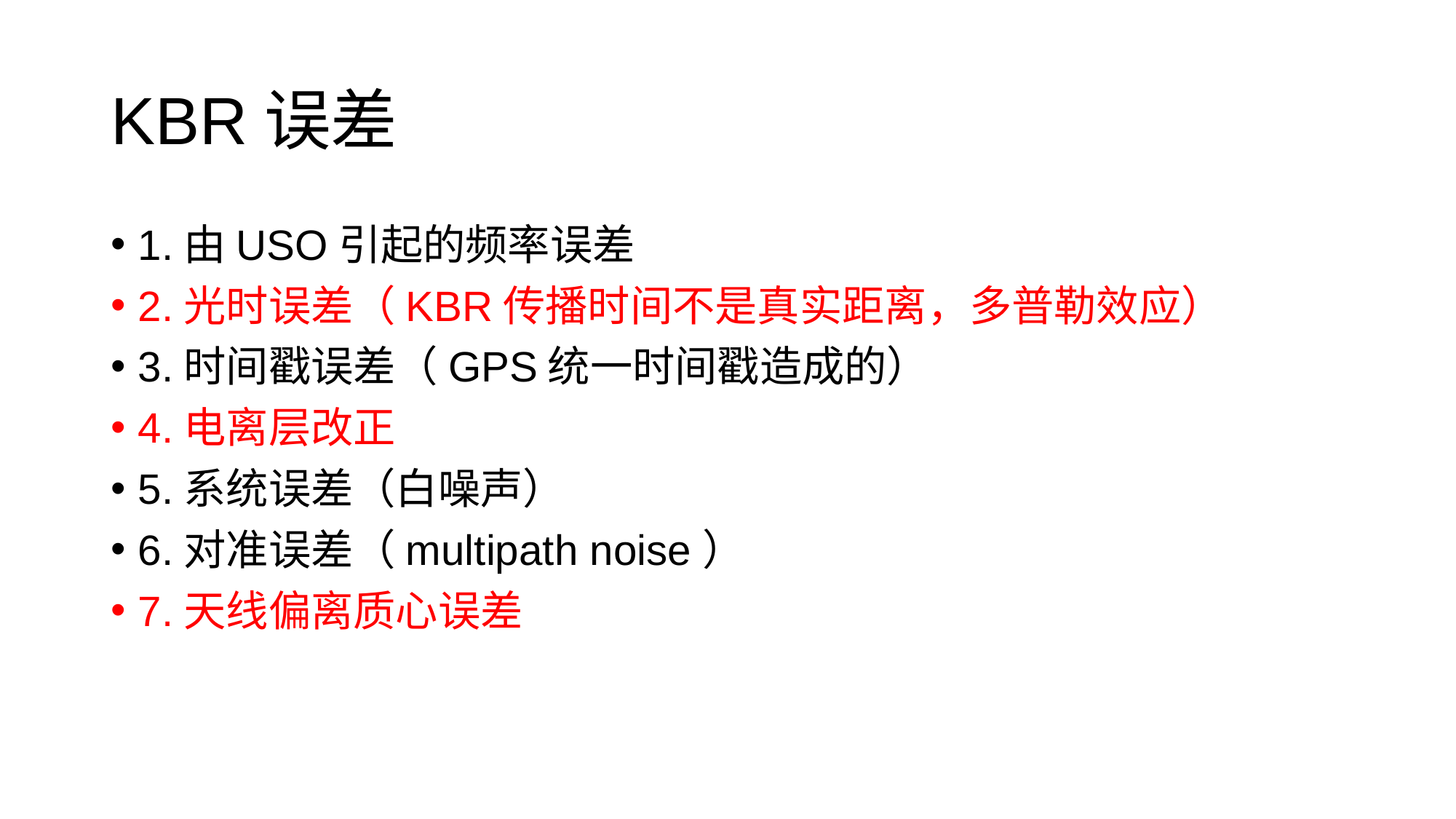

# KBR误差
1.由USO引起的频率误差
2.光时误差（KBR传播时间不是真实距离，多普勒效应）
3.时间戳误差（GPS统一时间戳造成的）
4.电离层改正
5.系统误差（白噪声）
6.对准误差（multipath noise）
7.天线偏离质心误差